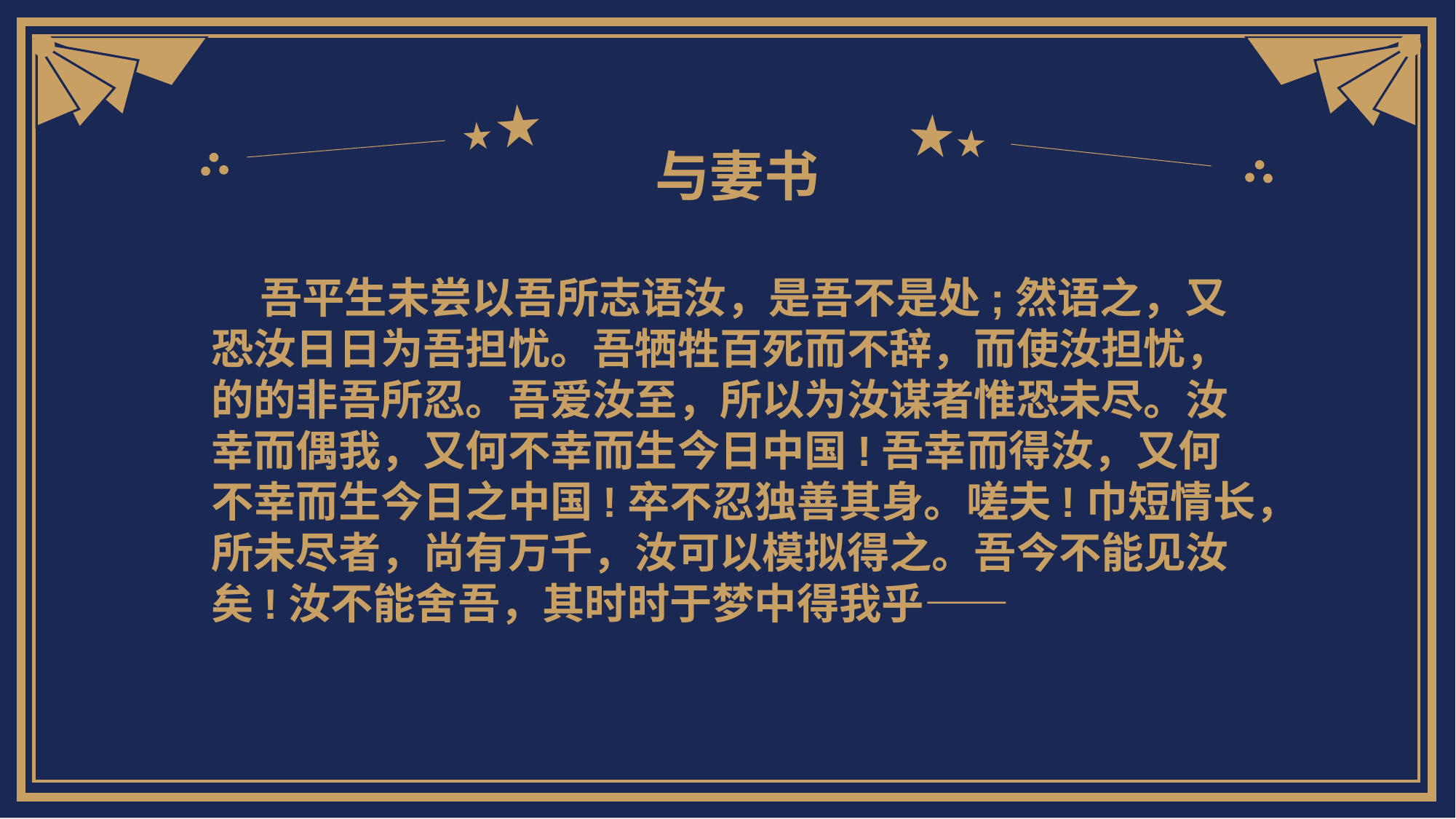

与妻书
    吾平生未尝以吾所志语汝，是吾不是处;然语之，又恐汝日日为吾担忧。吾牺牲百死而不辞，而使汝担忧，的的非吾所忍。吾爱汝至，所以为汝谋者惟恐未尽。汝幸而偶我，又何不幸而生今日中国!吾幸而得汝，又何不幸而生今日之中国!卒不忍独善其身。嗟夫!巾短情长，所未尽者，尚有万千，汝可以模拟得之。吾今不能见汝矣!汝不能舍吾，其时时于梦中得我乎——